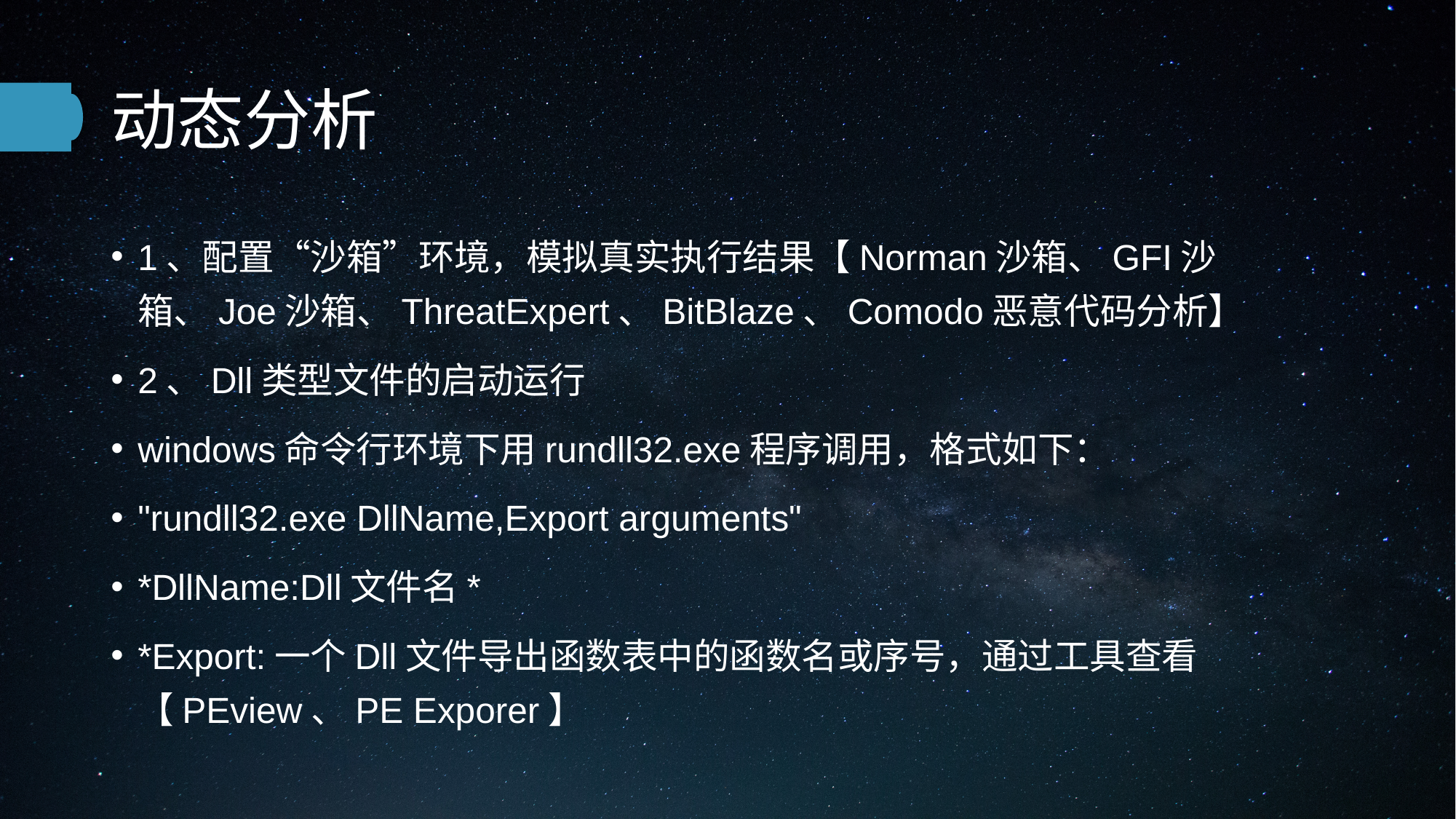

# 动态分析
1、配置“沙箱”环境，模拟真实执行结果【Norman沙箱、GFI沙箱、Joe沙箱、ThreatExpert、BitBlaze、Comodo恶意代码分析】
2、Dll类型文件的启动运行
windows命令行环境下用rundll32.exe程序调用，格式如下：
"rundll32.exe DllName,Export arguments"
*DllName:Dll文件名*
*Export:一个Dll文件导出函数表中的函数名或序号，通过工具查看【PEview、PE Exporer】